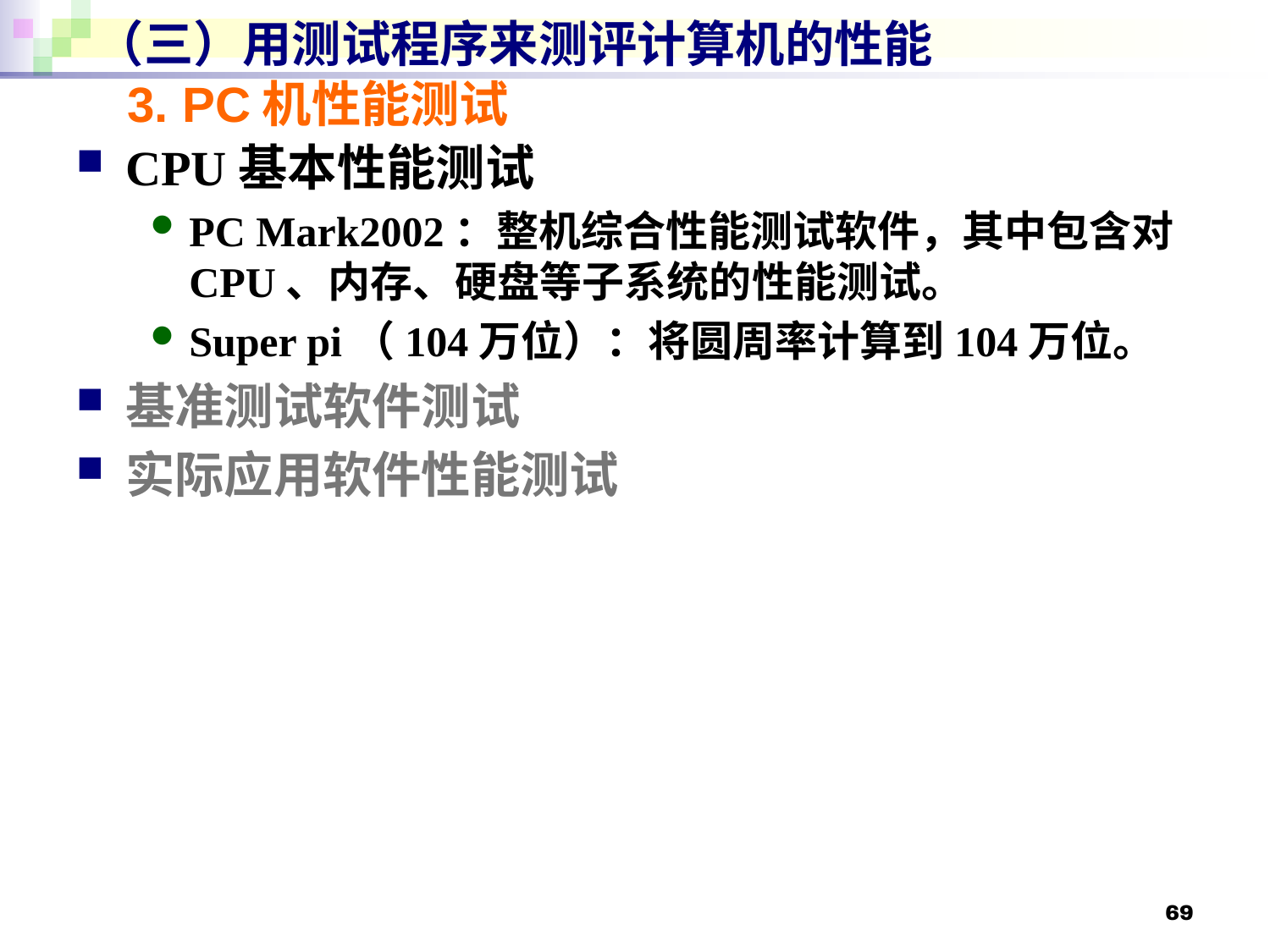

# （三）用测试程序来测评计算机的性能
3. PC机性能测试
CPU基本性能测试
PC Mark2002：整机综合性能测试软件，其中包含对CPU、内存、硬盘等子系统的性能测试。
Super pi（104万位）：将圆周率计算到104万位。
基准测试软件测试
实际应用软件性能测试
69